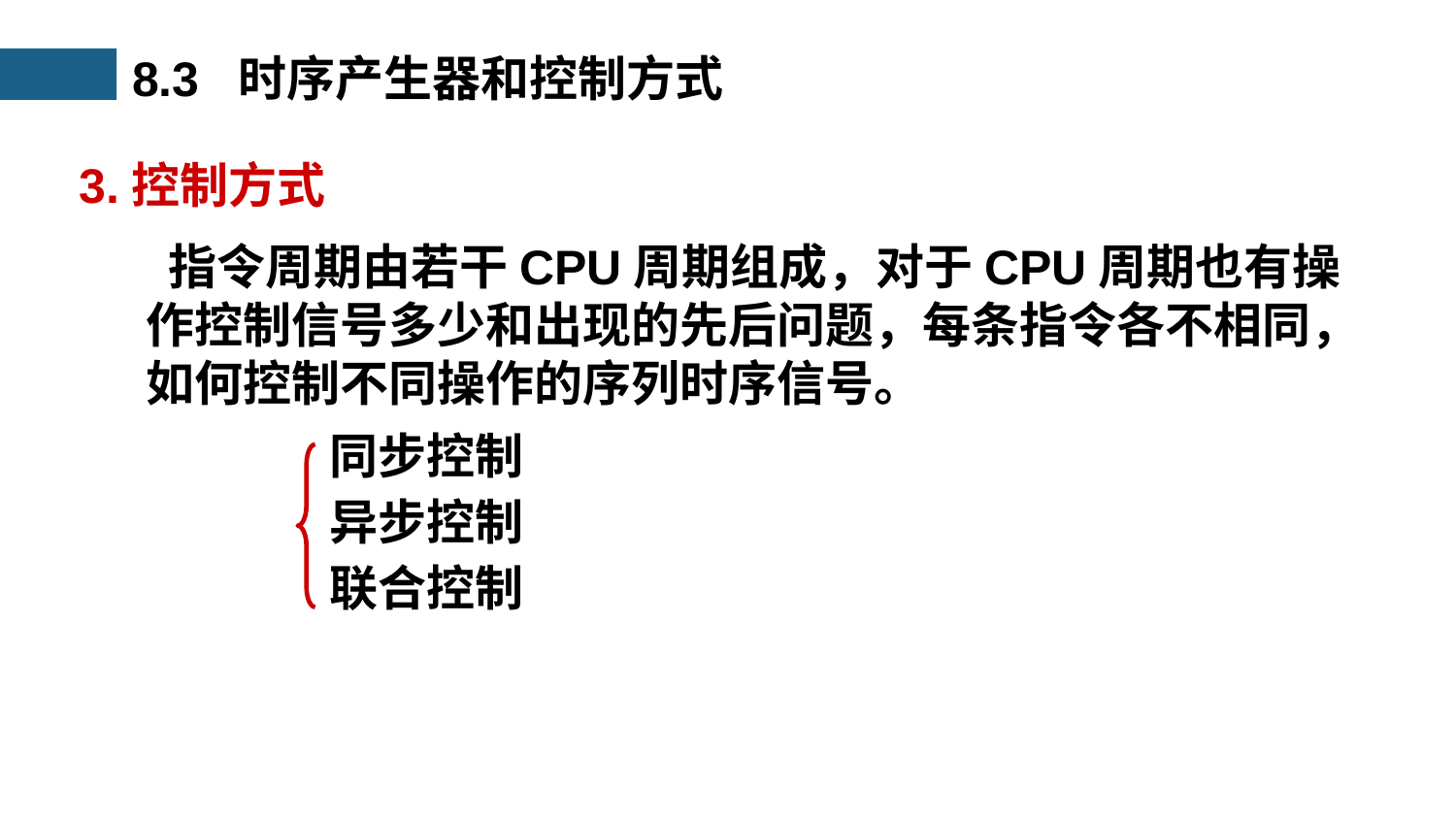

8.3  时序产生器和控制方式
3.控制方式
      指令周期由若干CPU周期组成，对于CPU周期也有操作控制信号多少和出现的先后问题，每条指令各不相同，如何控制不同操作的序列时序信号。
同步控制

异步控制
联合控制